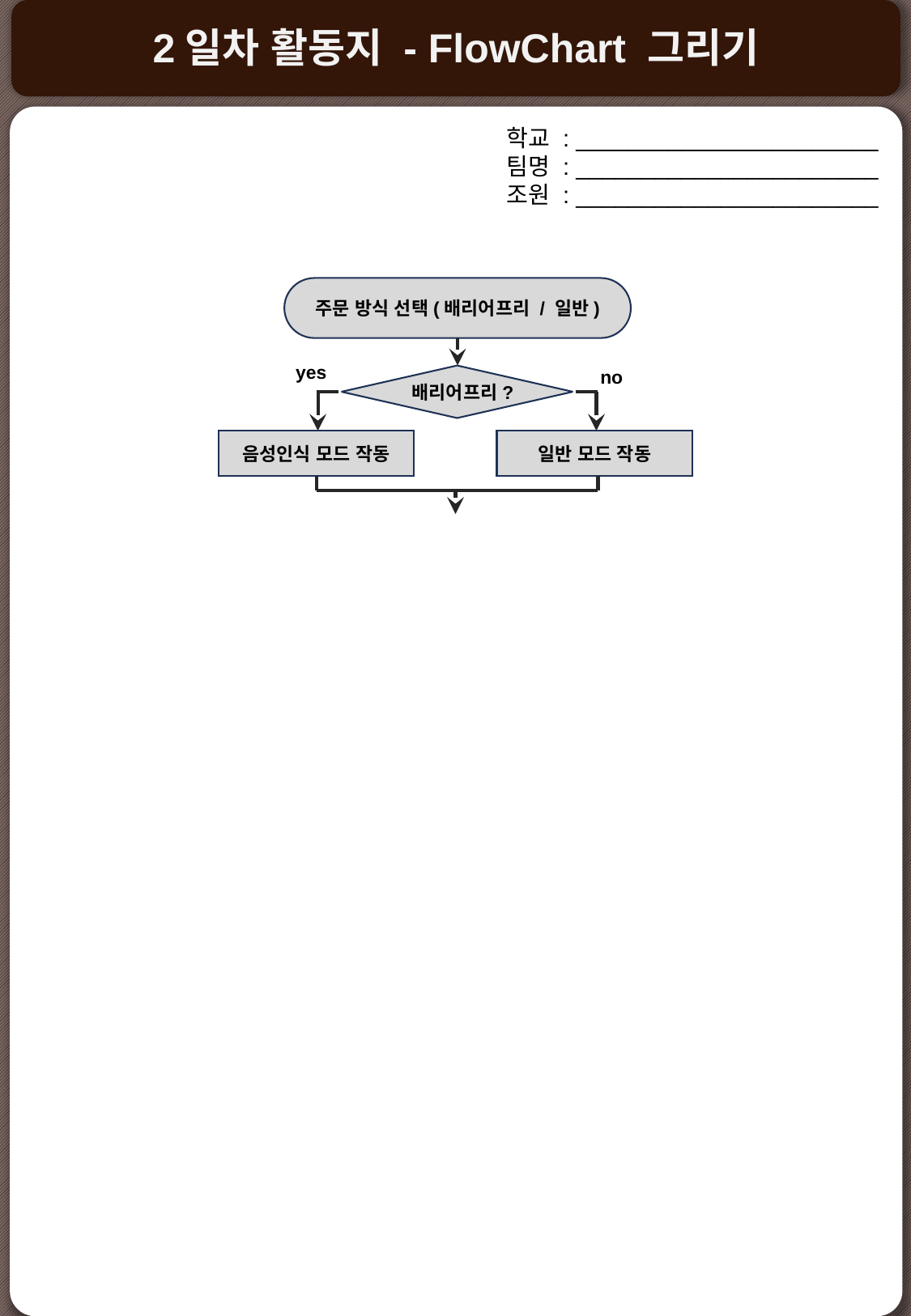

학교 : _______________________
팀명 : _______________________
조원 : _______________________
주문 방식 선택(배리어프리 / 일반)
yes
no
배리어프리?
음성인식 모드 작동
일반 모드 작동